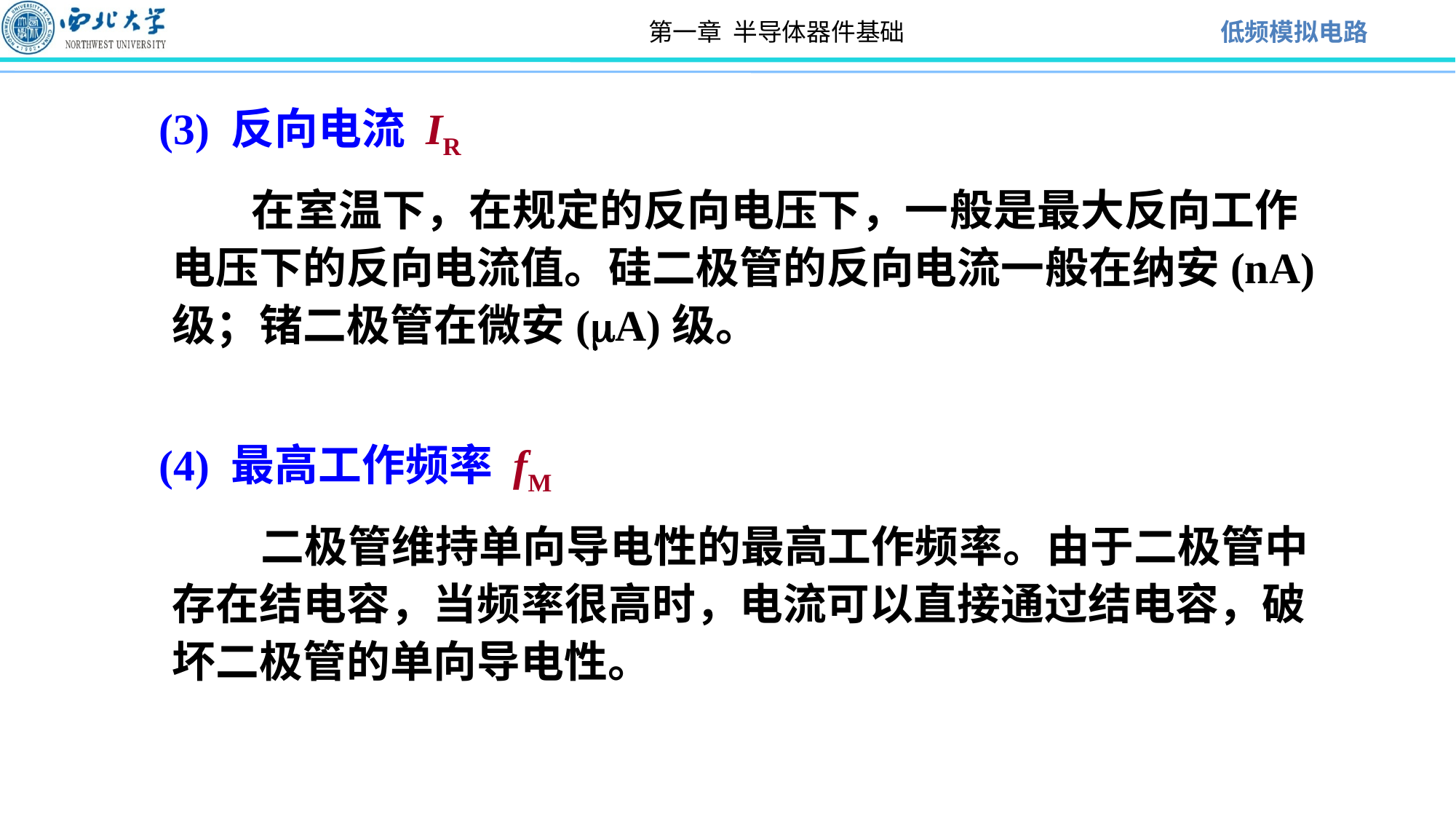

(3) 反向电流 IR
       在室温下，在规定的反向电压下，一般是最大反向工作电压下的反向电流值。硅二极管的反向电流一般在纳安(nA)级；锗二极管在微安(μA)级。
 (4) 最高工作频率 fM
        二极管维持单向导电性的最高工作频率。由于二极管中存在结电容，当频率很高时，电流可以直接通过结电容，破坏二极管的单向导电性。
35